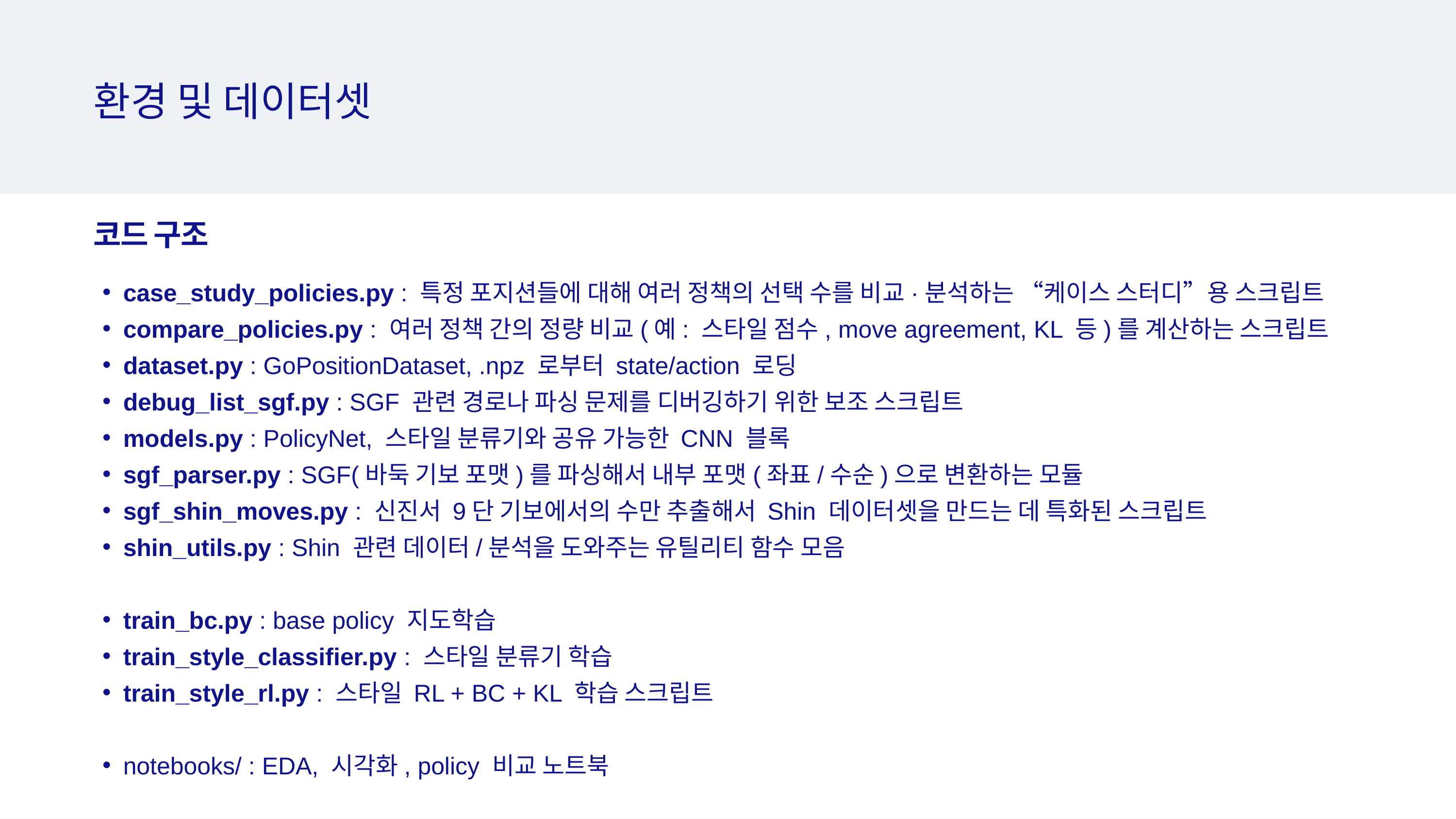

환경 및 데이터셋

코드 구조
case_study_policies.py : 특정 포지션들에 대해 여러 정책의 선택 수를 비교·분석하는 “케이스 스터디”용 스크립트
compare_policies.py : 여러 정책 간의 정량 비교(예: 스타일 점수, move agreement, KL 등)를 계산하는 스크립트
dataset.py : GoPositionDataset, .npz 로부터 state/action 로딩
debug_list_sgf.py : SGF 관련 경로나 파싱 문제를 디버깅하기 위한 보조 스크립트
models.py : PolicyNet, 스타일 분류기와 공유 가능한 CNN 블록
sgf_parser.py : SGF(바둑 기보 포맷)를 파싱해서 내부 포맷(좌표/수순)으로 변환하는 모듈
sgf_shin_moves.py : 신진서 9단 기보에서의 수만 추출해서 Shin 데이터셋을 만드는 데 특화된 스크립트
shin_utils.py : Shin 관련 데이터/분석을 도와주는 유틸리티 함수 모음

train_bc.py : base policy 지도학습
train_style_classifier.py : 스타일 분류기 학습
train_style_rl.py : 스타일 RL + BC + KL 학습 스크립트

notebooks/ : EDA, 시각화, policy 비교 노트북